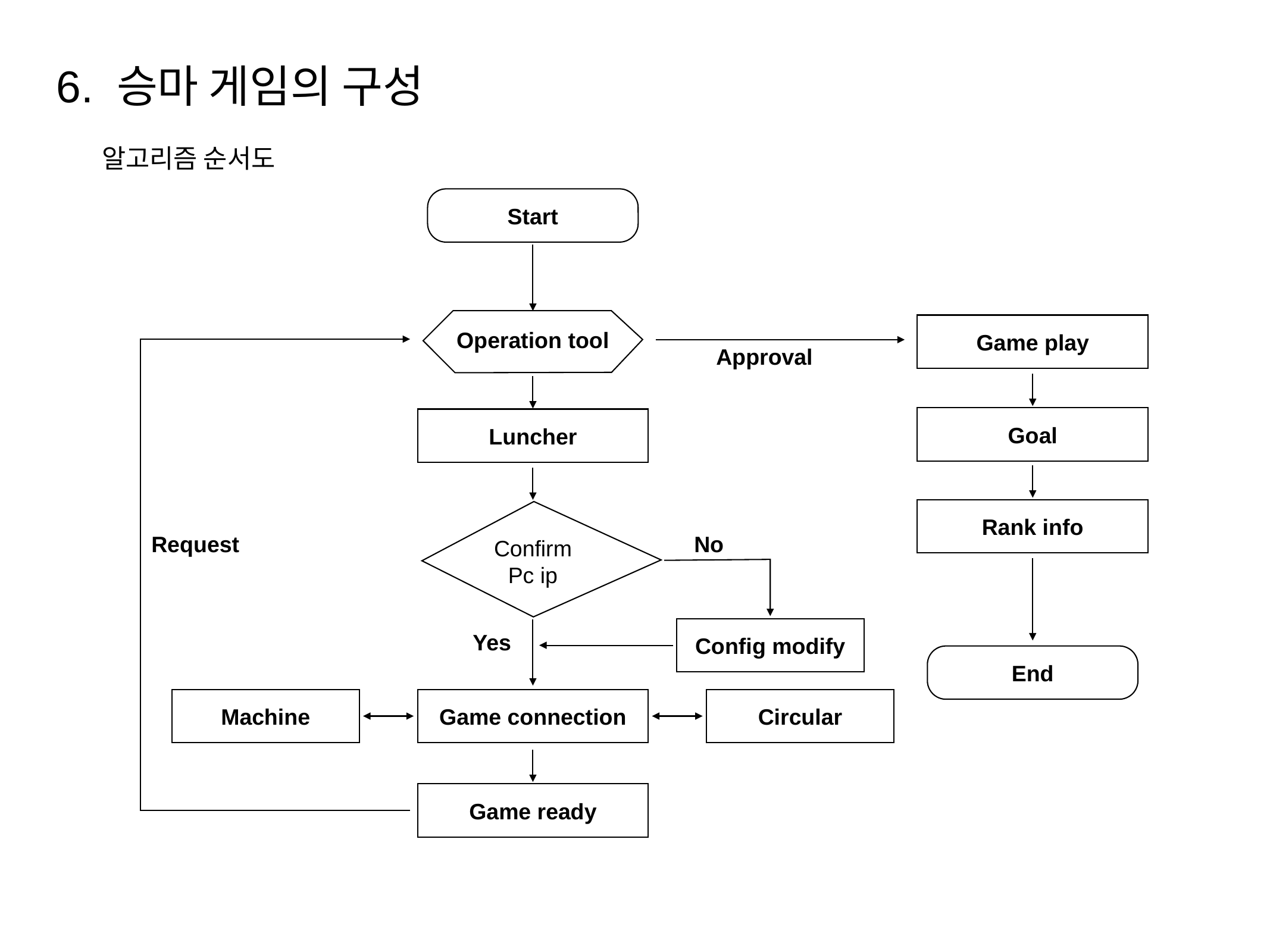

6. 승마 게임의 구성
알고리즘 순서도
Start

Game play
Operation tool
Approval

Goal
Luncher

Rank info

Request
No
Confirm
Pc ip

Config modify

Yes

End
Machine
Game connection
Circular

Game ready